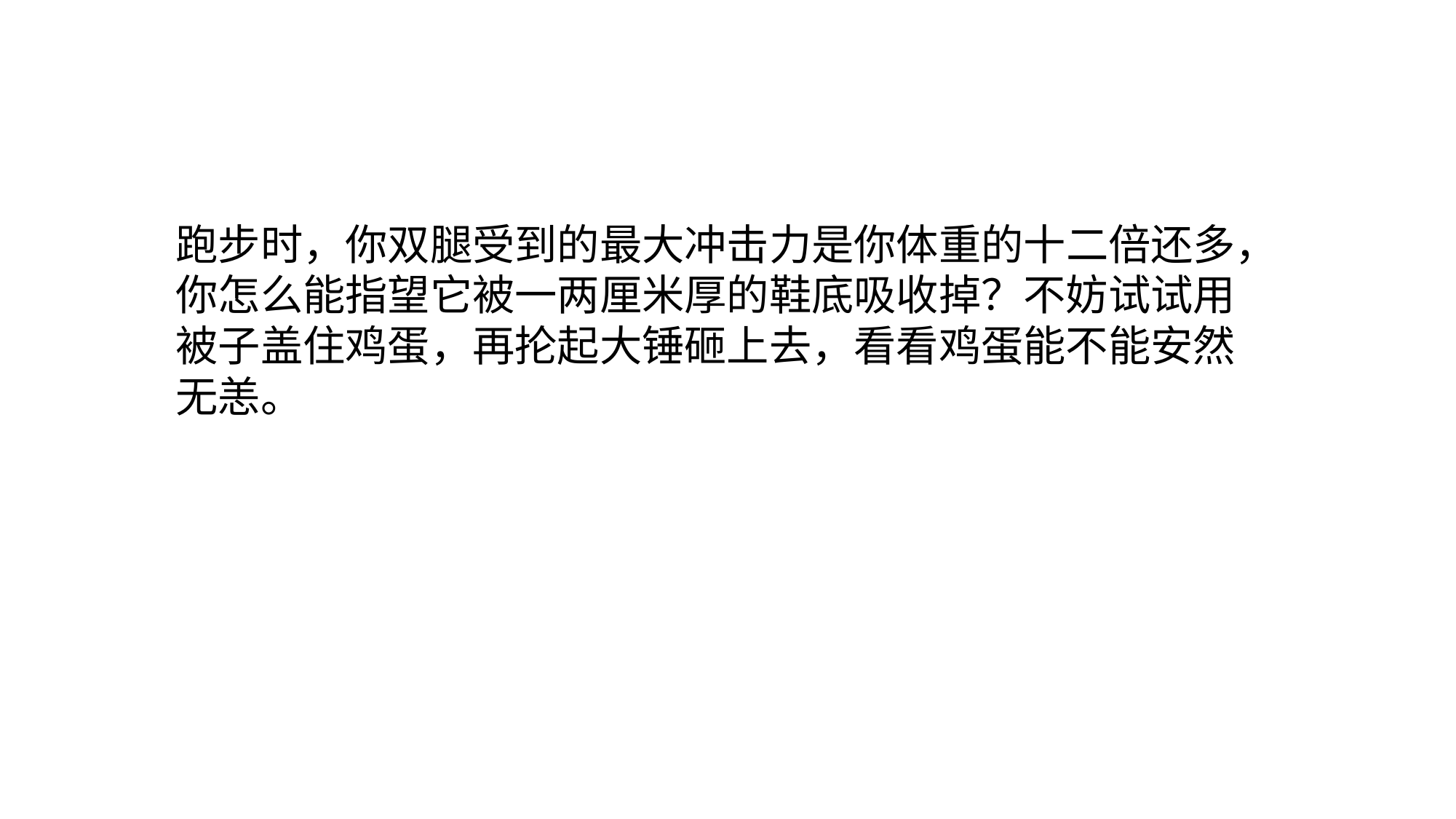

跑步时，你双腿受到的最大冲击力是你体重的十二倍还多，你怎么能指望它被一两厘米厚的鞋底吸收掉？不妨试试用被子盖住鸡蛋，再抡起大锤砸上去，看看鸡蛋能不能安然无恙。